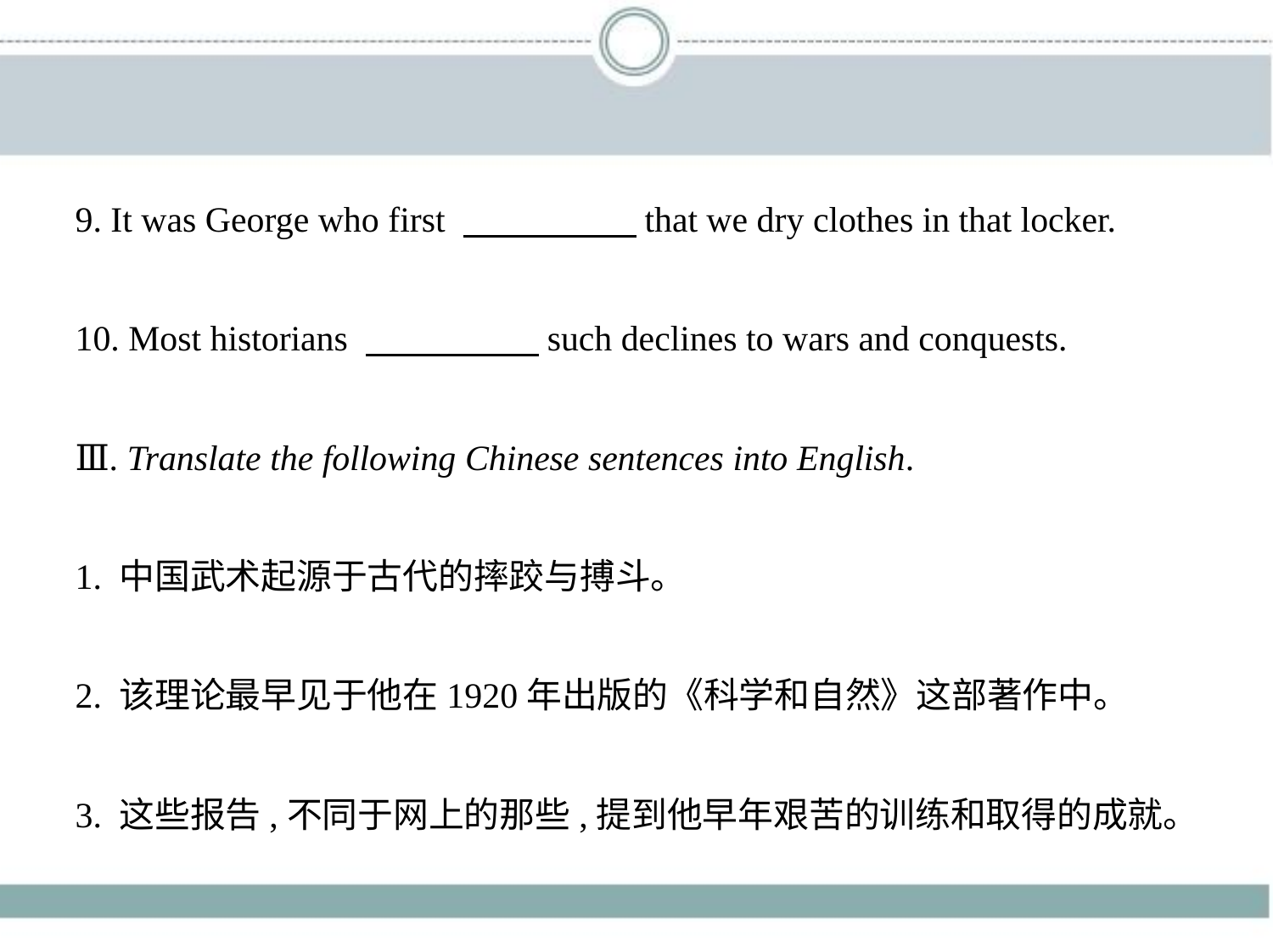

9. It was George who first 　　　　    that we dry clothes in that locker.
10. Most historians 　　　　    such declines to wars and conquests.
Ⅲ. Translate the following Chinese sentences into English.
1. 中国武术起源于古代的摔跤与搏斗。
2. 该理论最早见于他在1920年出版的《科学和自然》这部著作中。
3. 这些报告,不同于网上的那些,提到他早年艰苦的训练和取得的成就。